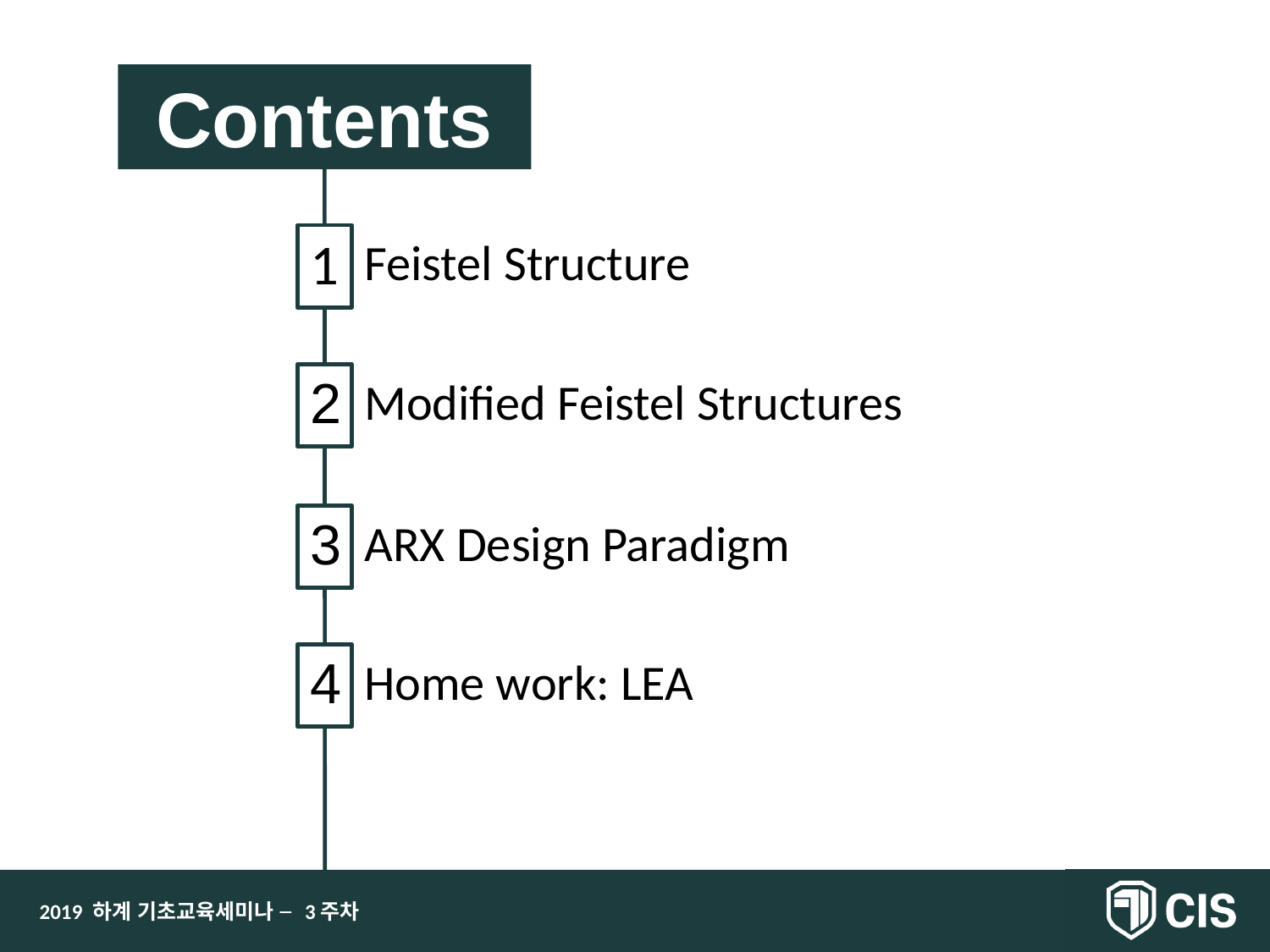

1
Feistel Structure
2
Modified Feistel Structures
3
ARX Design Paradigm
4
Home work: LEA
2019 하계 기초교육세미나 – 3주차